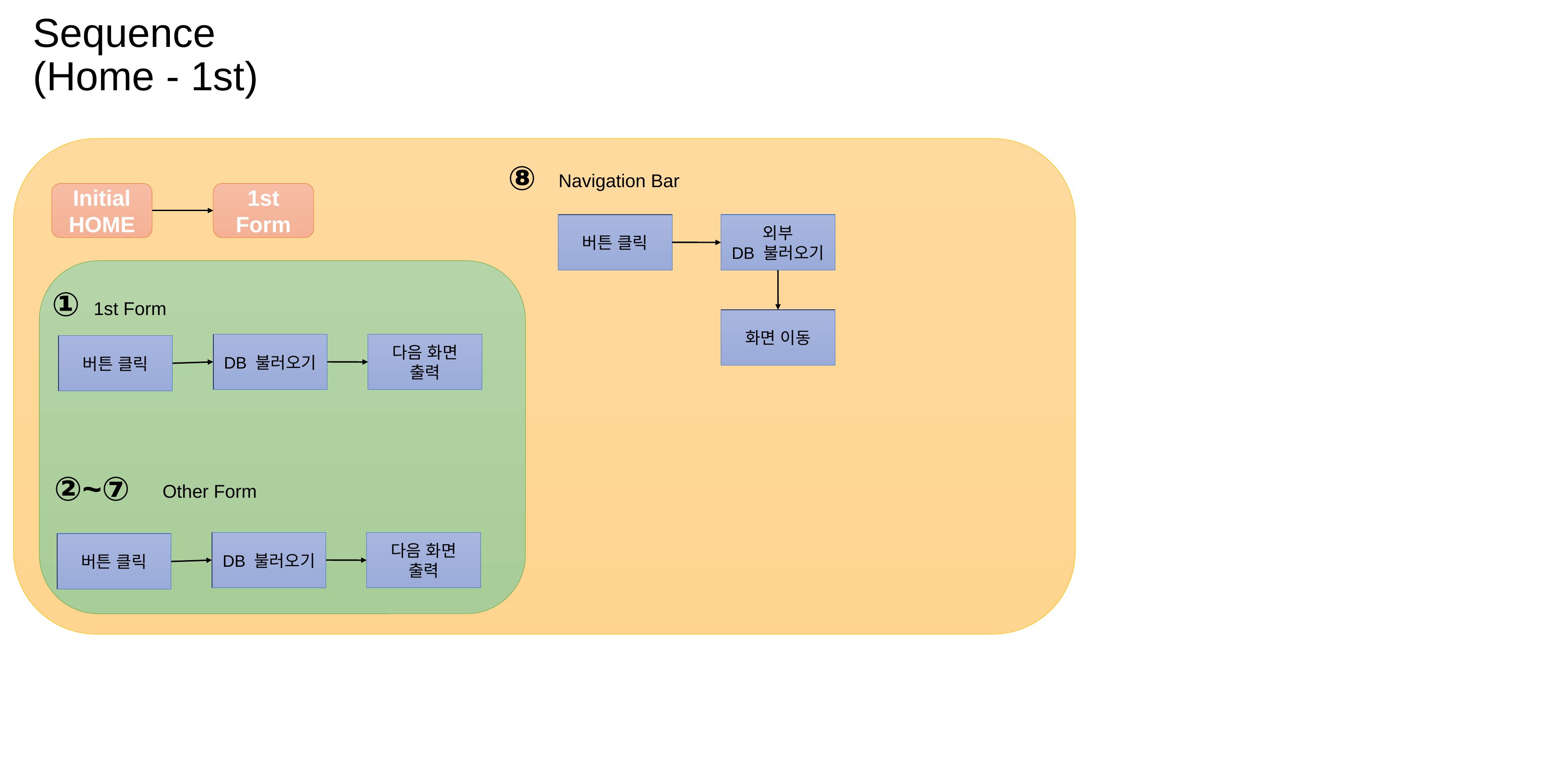

Sequence
(Home - 1st)

⑧
Navigation Bar
Initial
HOME
1st
Form
버튼 클릭
외부
DB 불러오기

①
1st Form
화면 이동
DB 불러오기
다음 화면
출력
버튼 클릭
②~⑦
Other Form
DB 불러오기
다음 화면
출력
버튼 클릭